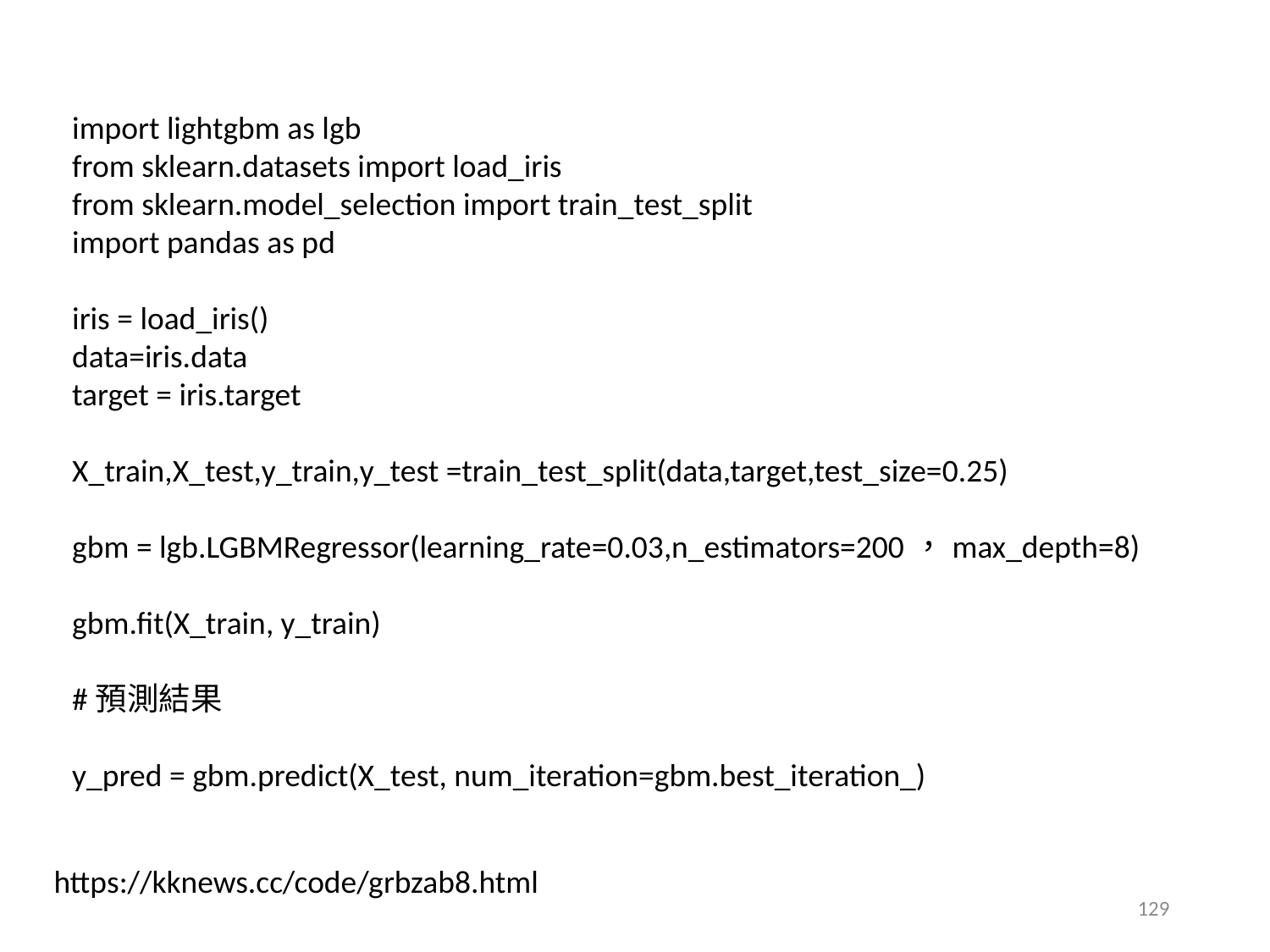

import lightgbm as lgb
from sklearn.datasets import load_iris
from sklearn.model_selection import train_test_split
import pandas as pd

iris = load_iris()
data=iris.data
target = iris.target

X_train,X_test,y_train,y_test =train_test_split(data,target,test_size=0.25)

gbm = lgb.LGBMRegressor(learning_rate=0.03,n_estimators=200，max_depth=8)

gbm.fit(X_train, y_train)

#預測結果

y_pred = gbm.predict(X_test, num_iteration=gbm.best_iteration_)
https://kknews.cc/code/grbzab8.html
129